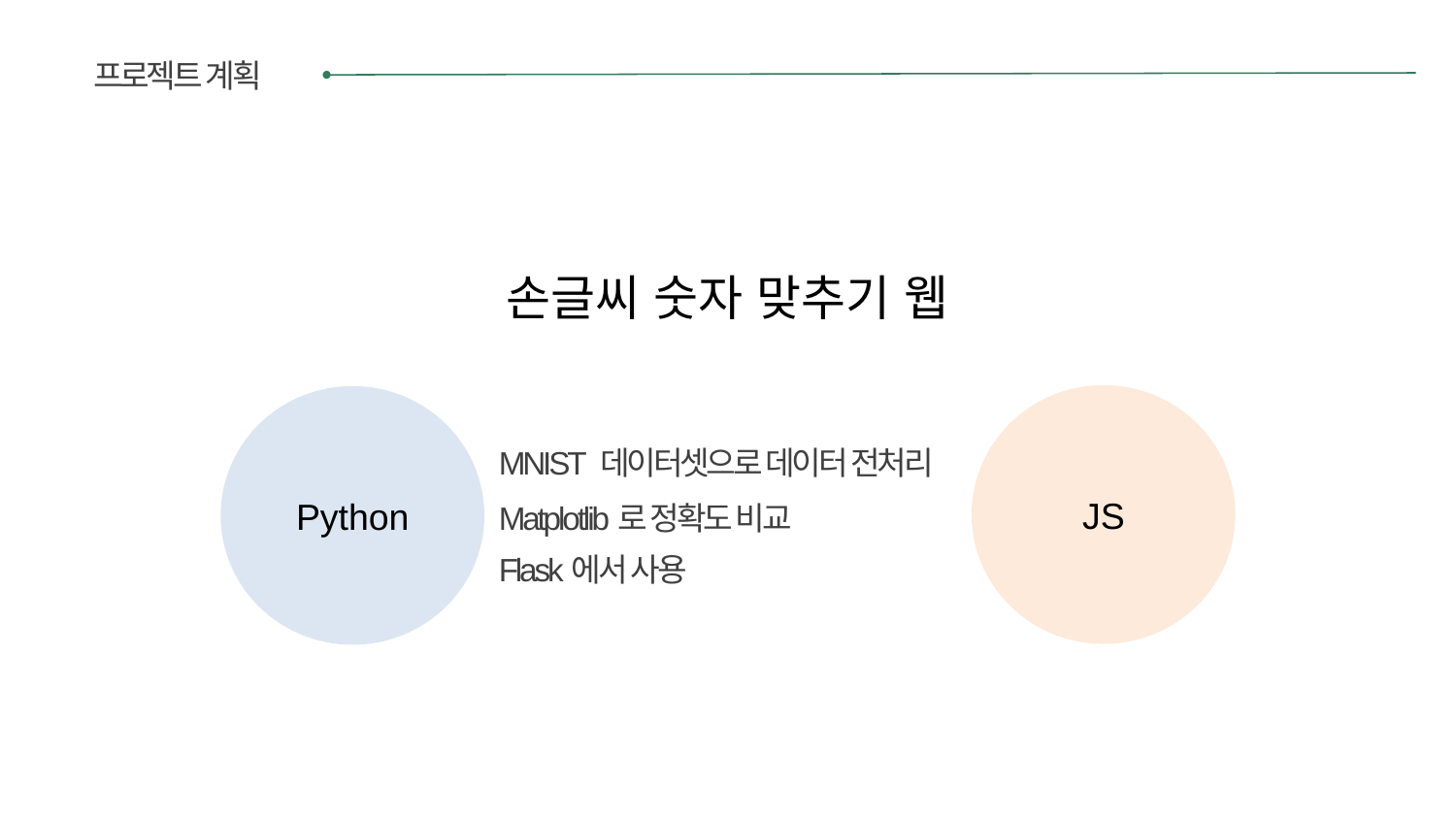

프로젝트 계획
손글씨 숫자 맞추기 웹

JS
Python
MNIST 데이터셋으로 데이터 전처리
Matplotlib로 정확도 비교
Flask에서 사용